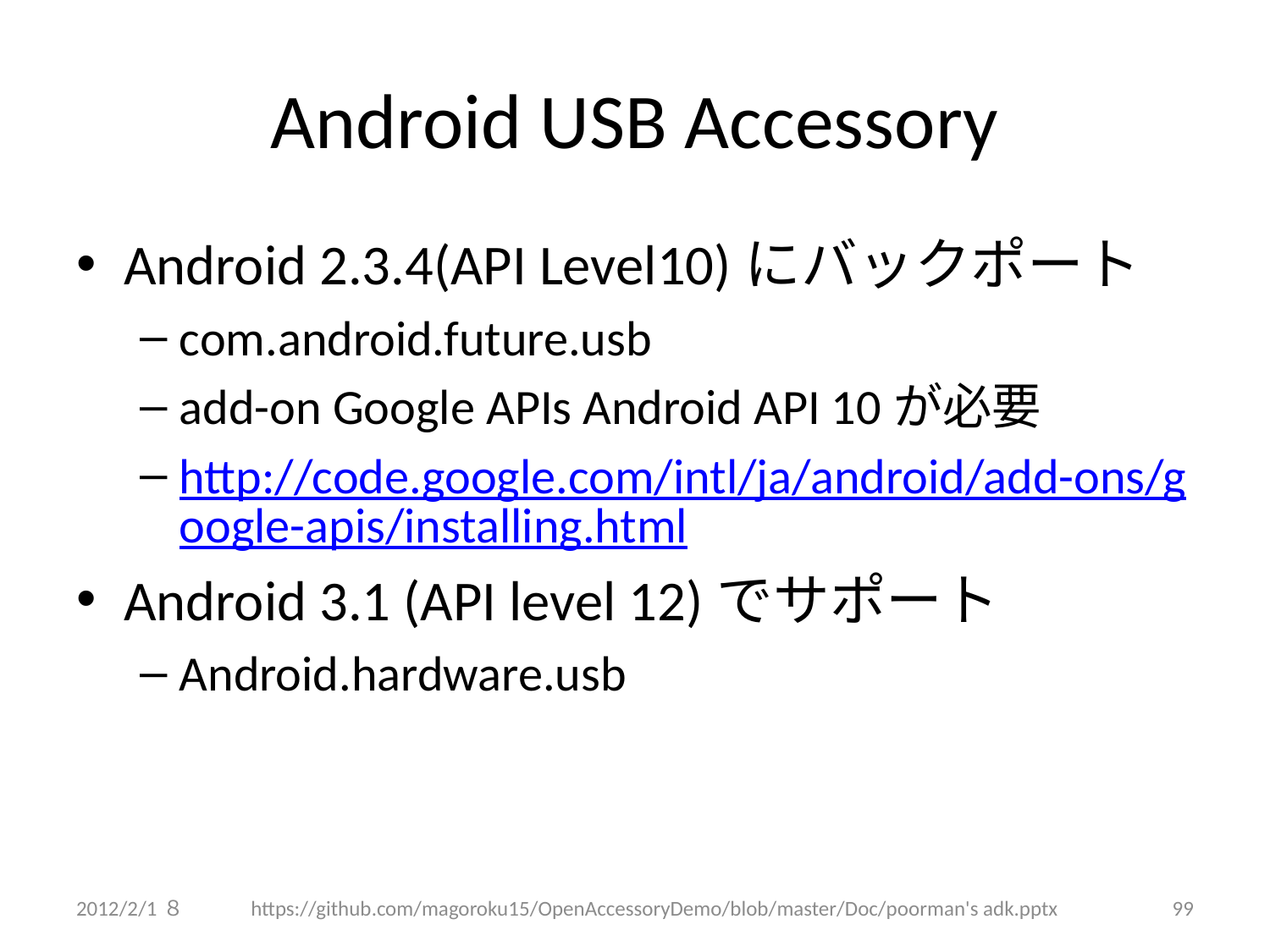

# Android USB Accessory
Android 2.3.4(API Level10)にバックポート
com.android.future.usb
add-on Google APIs Android API 10が必要
http://code.google.com/intl/ja/android/add-ons/google-apis/installing.html
Android 3.1 (API level 12)でサポート
Android.hardware.usb

2012/2/1８
https://github.com/magoroku15/OpenAccessoryDemo/blob/master/Doc/poorman's adk.pptx
99